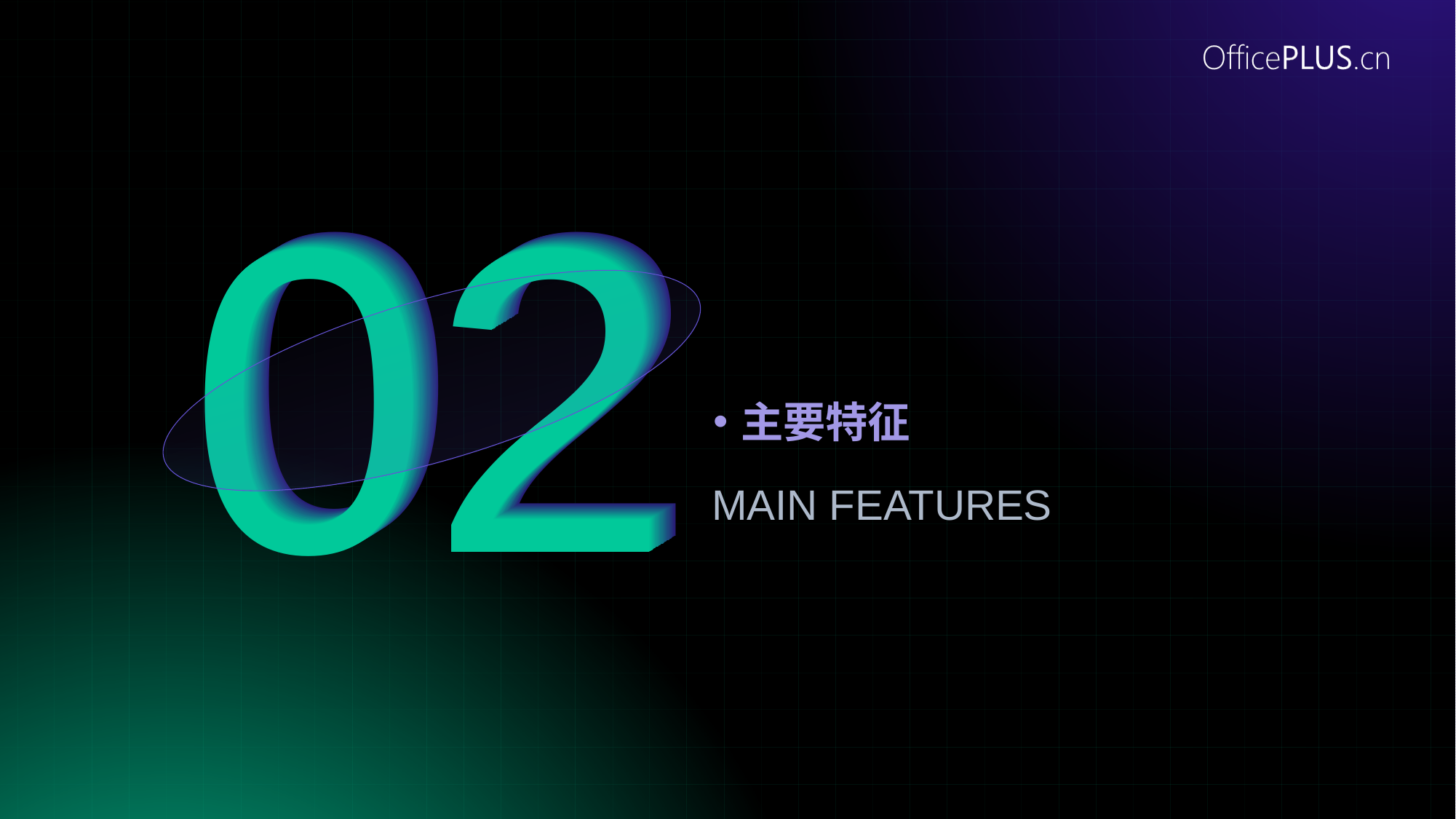

02
02
02
02
02
02
02
02
02
02
02
02

02
02
02
02
02
02
02
02
02
02
02
02
02
02
02
02
02
02
02
02
MAIN FEATURES
主要特征